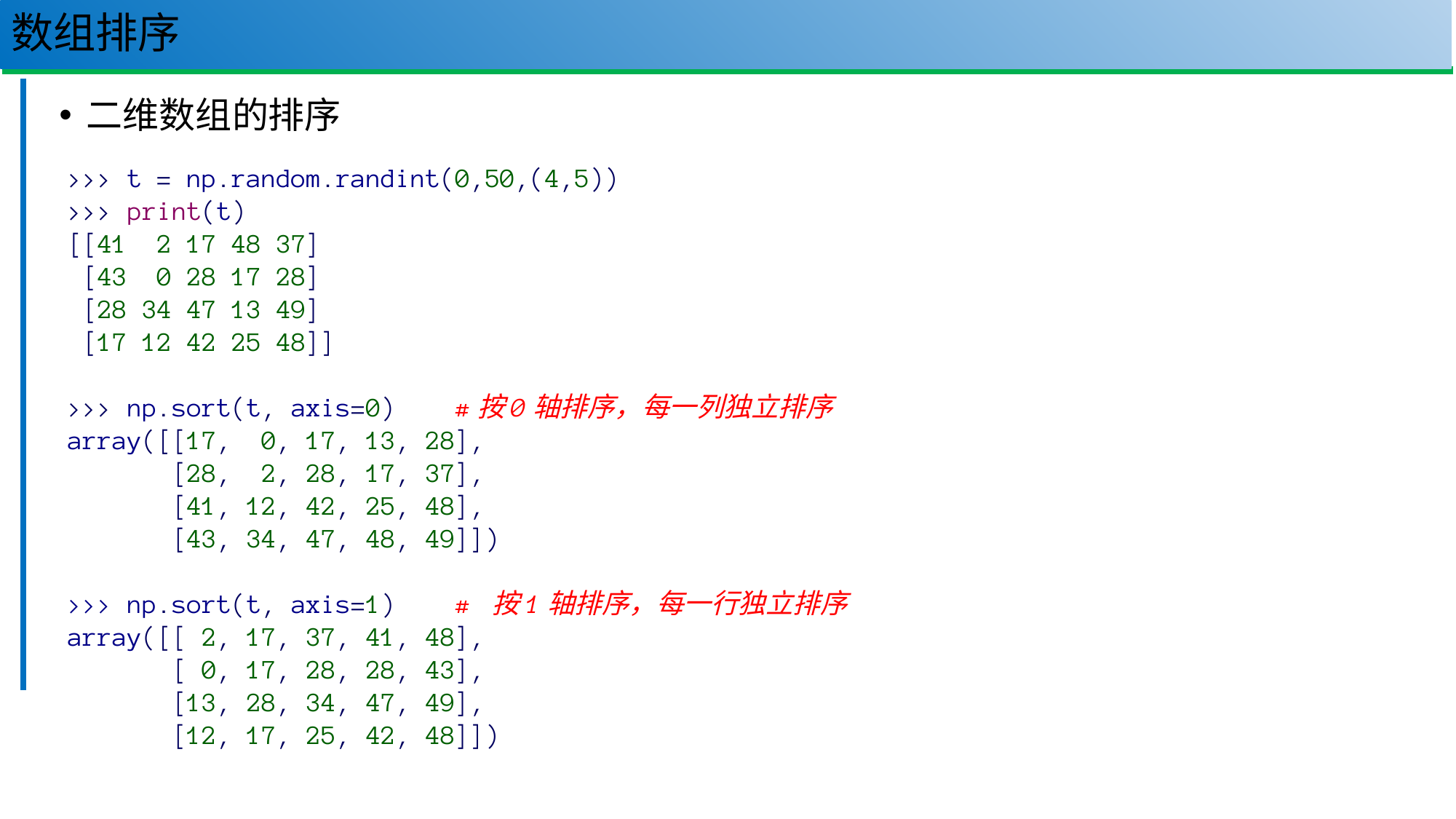

# 数组排序
102
二维数组的排序
>>> t = np.random.randint(0,50,(4,5))
>>> print(t)
[[41  2 17 48 37]
 [43  0 28 17 28]
 [28 34 47 13 49]
 [17 12 42 25 48]]

>>> np.sort(t, axis=0)    #按0轴排序，每一列独立排序
array([[17,  0, 17, 13, 28],
       [28,  2, 28, 17, 37],
       [41, 12, 42, 25, 48],
       [43, 34, 47, 48, 49]])

>>> np.sort(t, axis=1)    # 按1轴排序，每一行独立排序
array([[ 2, 17, 37, 41, 48],
       [ 0, 17, 28, 28, 43],
       [13, 28, 34, 47, 49],
       [12, 17, 25, 42, 48]])